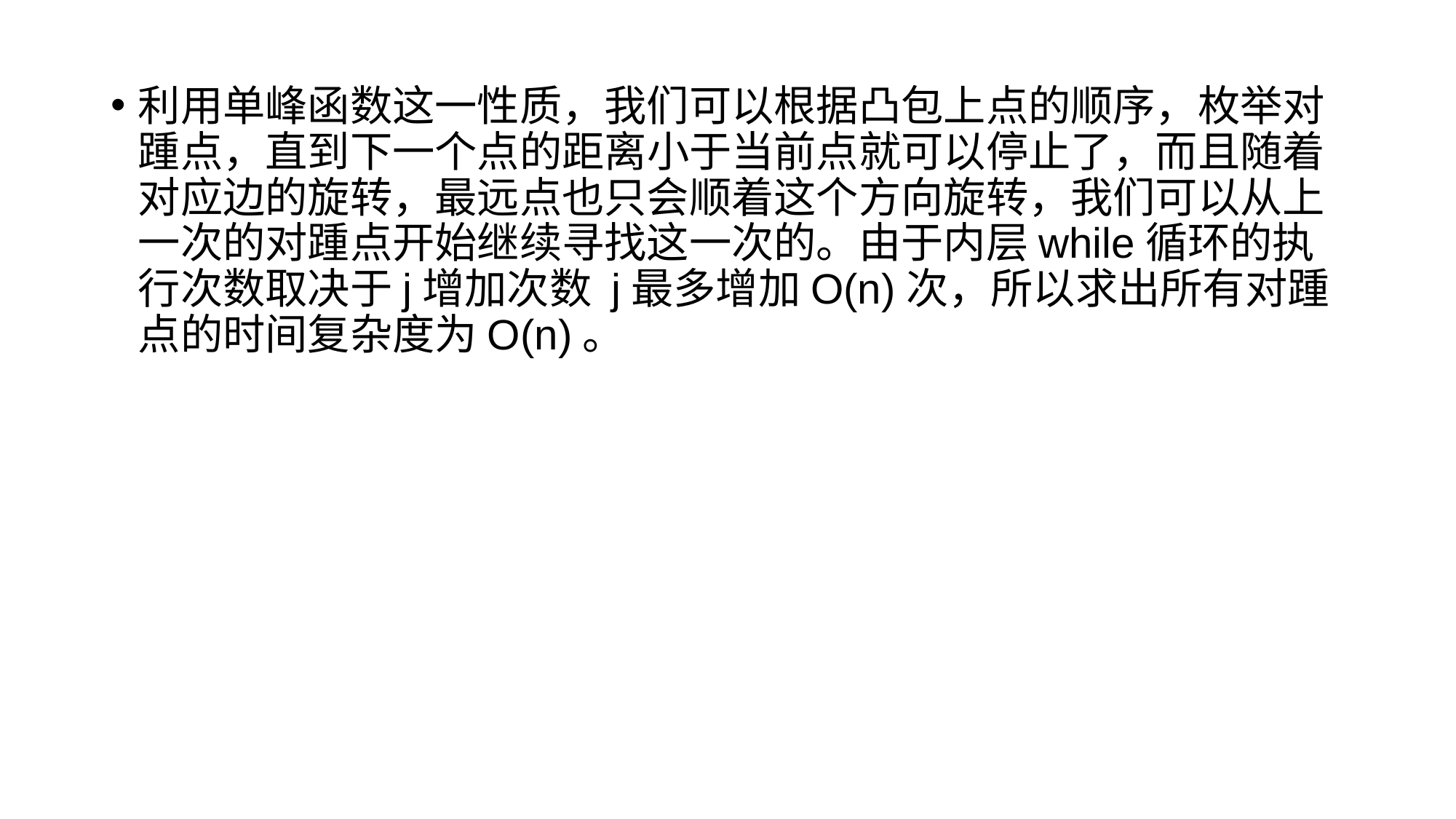

利用单峰函数这一性质，我们可以根据凸包上点的顺序，枚举对踵点，直到下一个点的距离小于当前点就可以停止了，而且随着对应边的旋转，最远点也只会顺着这个方向旋转，我们可以从上一次的对踵点开始继续寻找这一次的。由于内层while循环的执行次数取决于j增加次数 j最多增加O(n)次，所以求出所有对踵点的时间复杂度为O(n)。